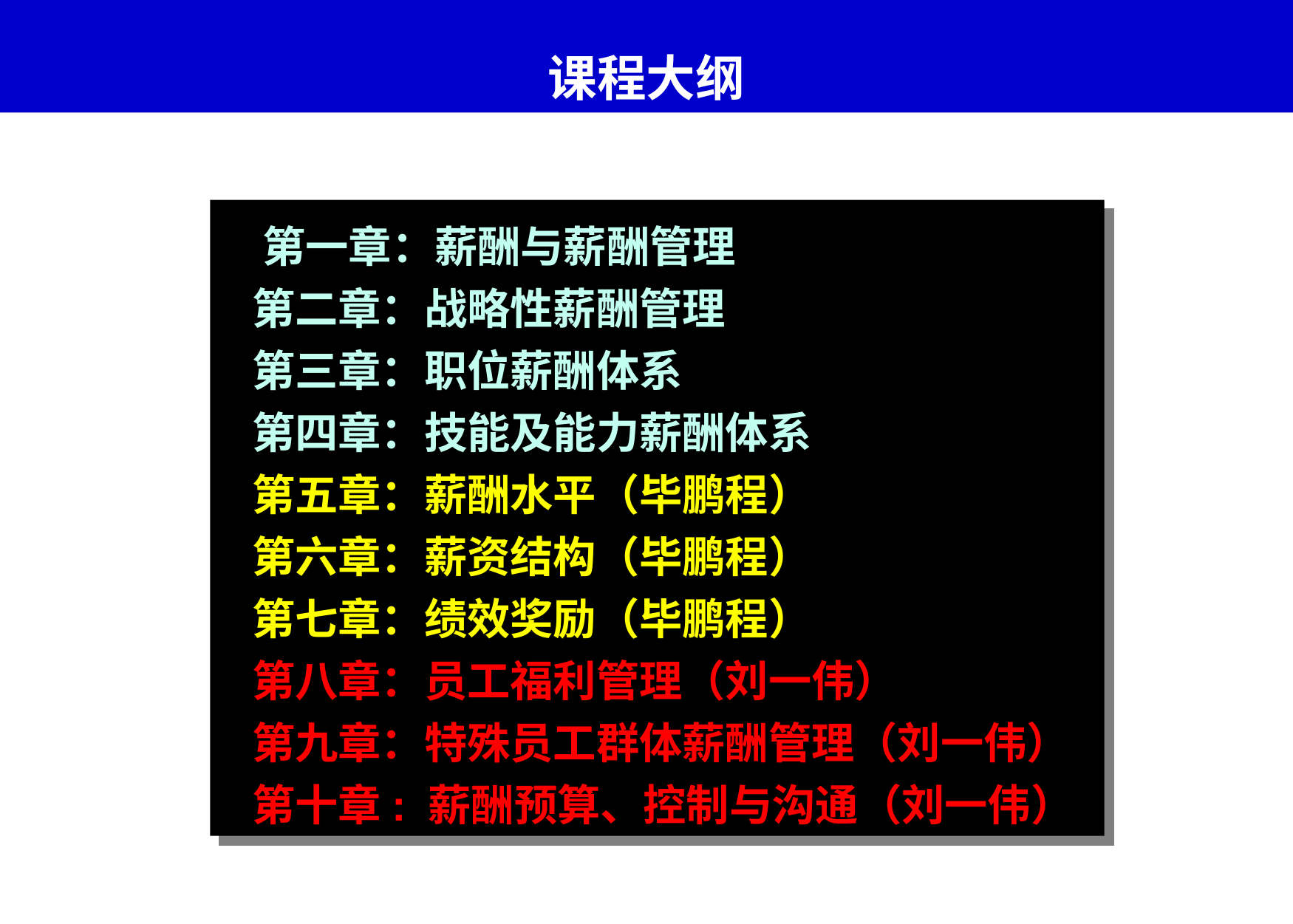

课程大纲
# 第一章：薪酬与薪酬管理 第二章：战略性薪酬管理 第三章：职位薪酬体系 第四章：技能及能力薪酬体系 第五章：薪酬水平（毕鹏程） 第六章：薪资结构（毕鹏程） 第七章：绩效奖励（毕鹏程） 第八章：员工福利管理（刘一伟） 第九章：特殊员工群体薪酬管理（刘一伟） 第十章: 薪酬预算、控制与沟通（刘一伟）